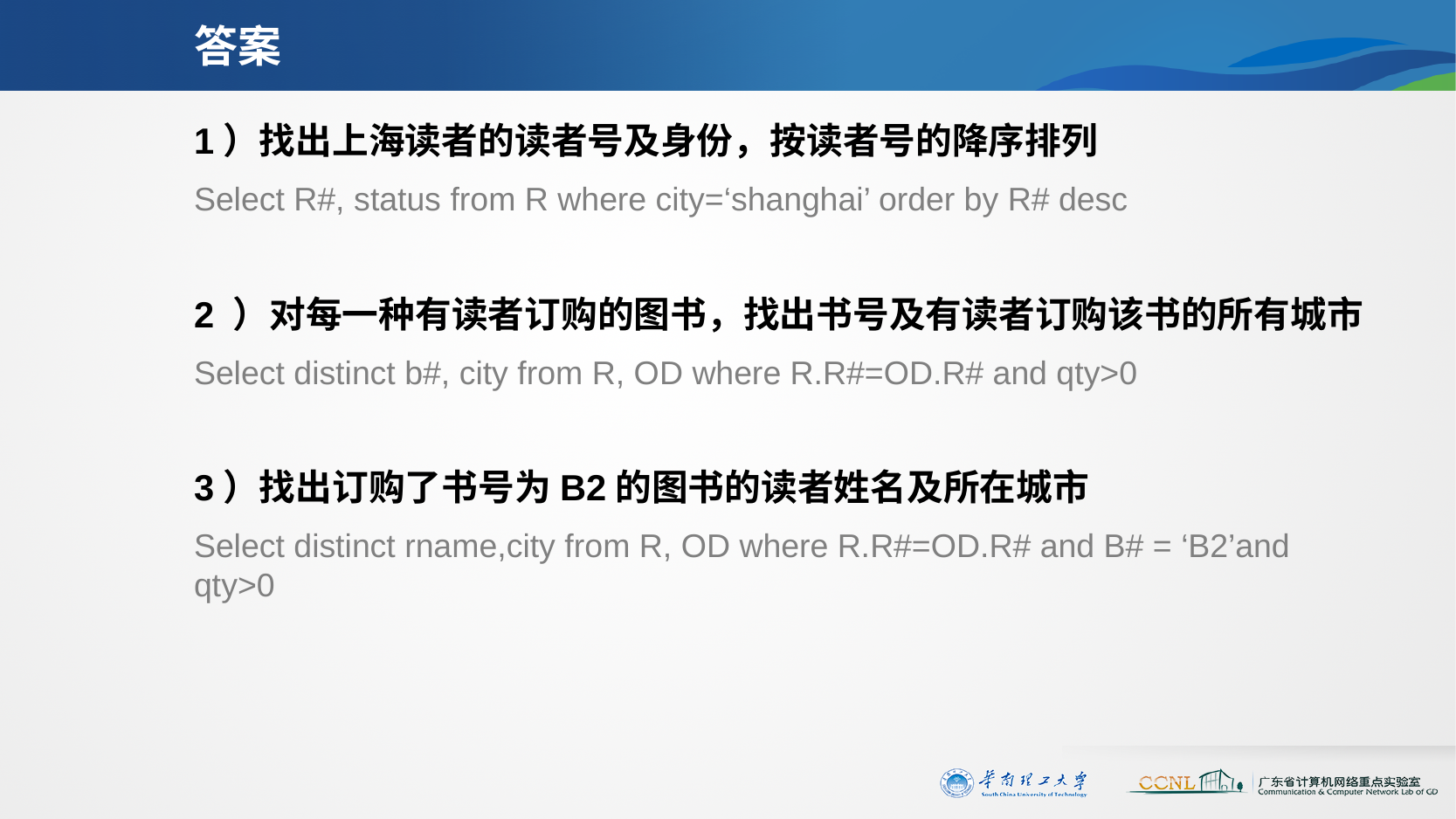

# 答案
1）找出上海读者的读者号及身份，按读者号的降序排列
Select R#, status from R where city=‘shanghai’ order by R# desc

2 ）对每一种有读者订购的图书，找出书号及有读者订购该书的所有城市
Select distinct b#, city from R, OD where R.R#=OD.R# and qty>0

3）找出订购了书号为B2的图书的读者姓名及所在城市
Select distinct rname,city from R, OD where R.R#=OD.R# and B# = ‘B2’and qty>0